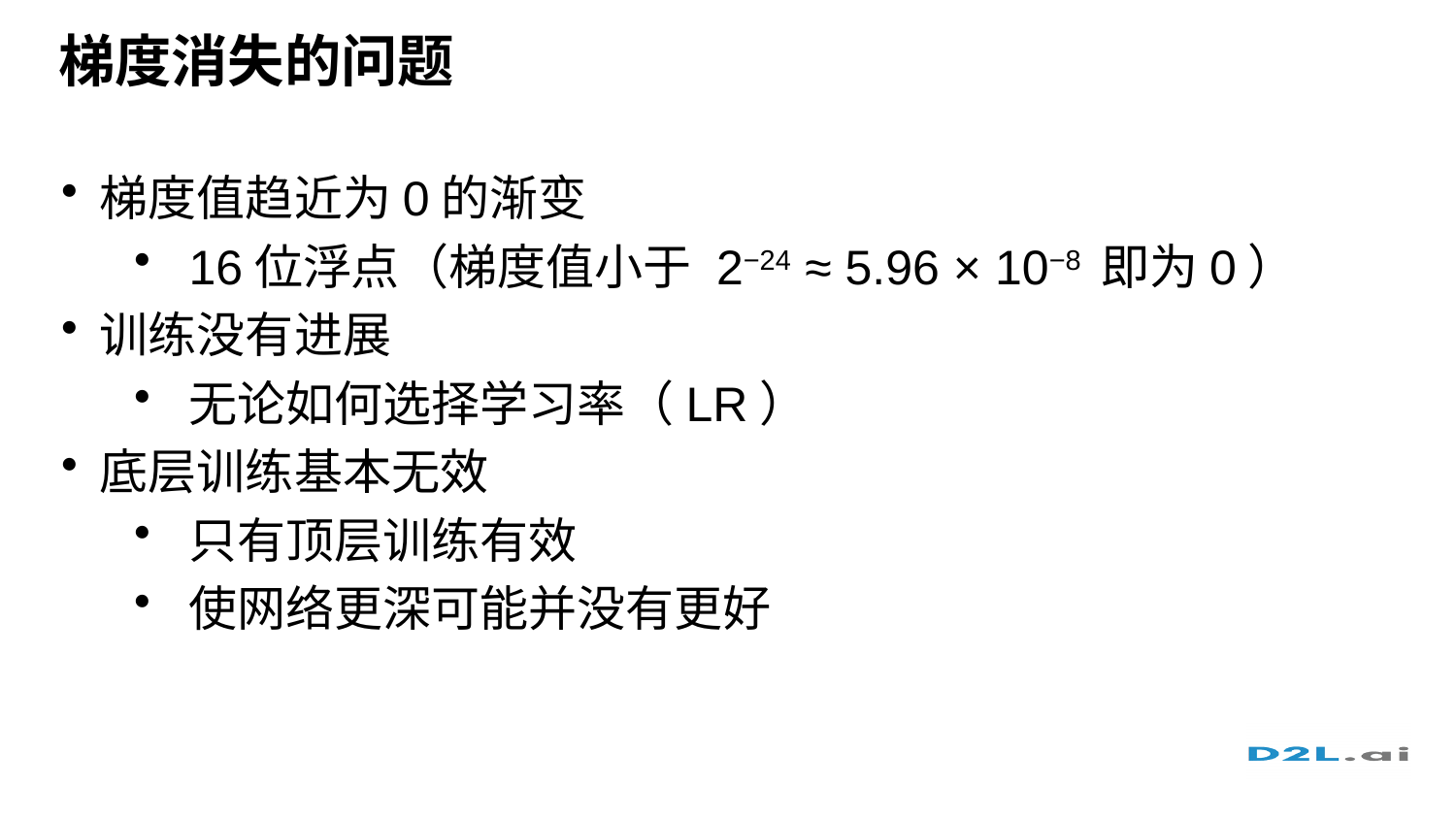

# 梯度消失的问题
梯度值趋近为0的渐变
16位浮点（梯度值小于 2−24 ≈ 5.96 × 10−8 即为0）
训练没有进展
无论如何选择学习率（LR）
底层训练基本无效
只有顶层训练有效
使网络更深可能并没有更好